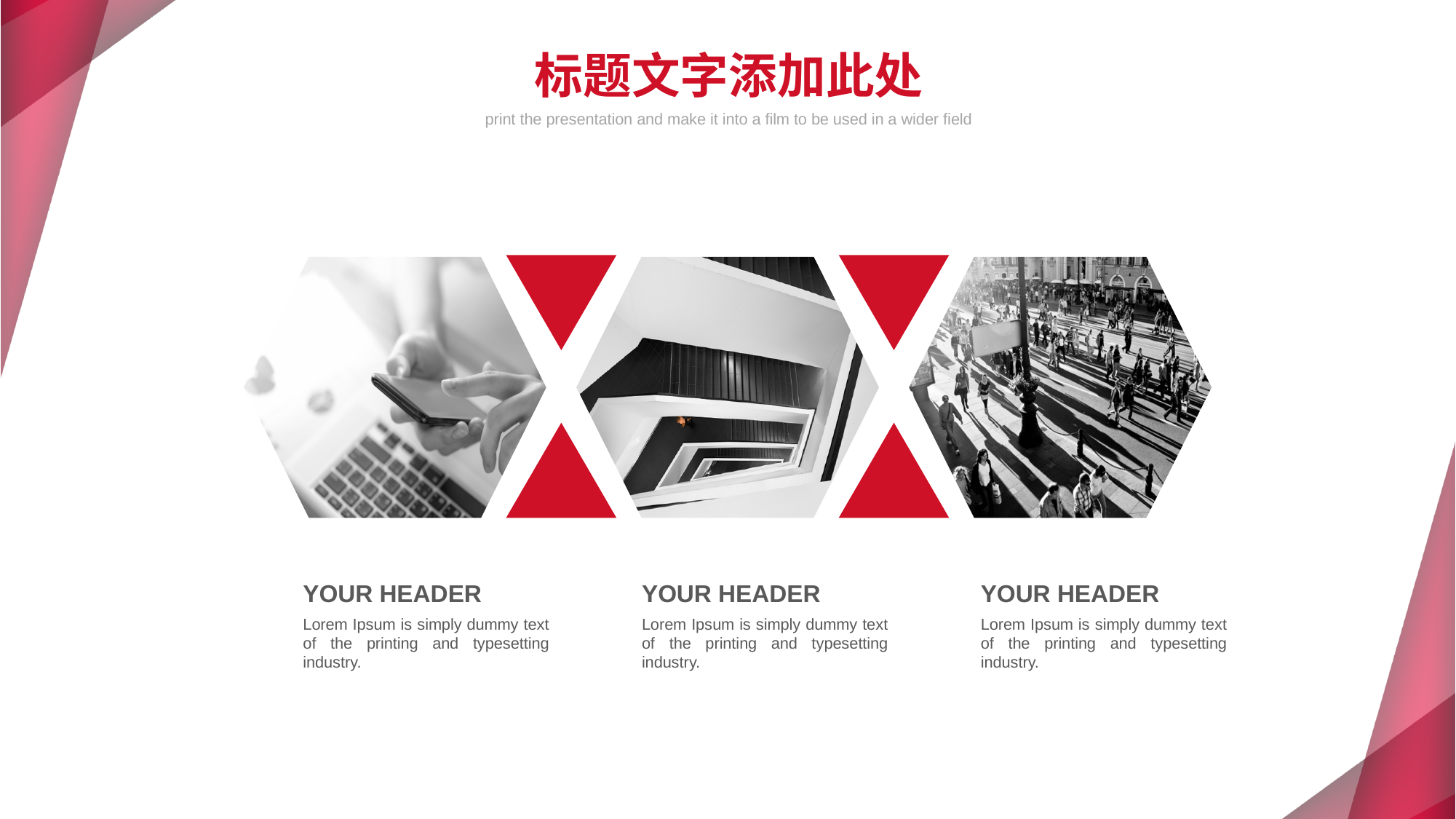

标题文字添加此处
print the presentation and make it into a film to be used in a wider field

YOUR HEADER
Lorem Ipsum is simply dummy text of the printing and typesetting industry.
YOUR HEADER
Lorem Ipsum is simply dummy text of the printing and typesetting industry.
YOUR HEADER
Lorem Ipsum is simply dummy text of the printing and typesetting industry.